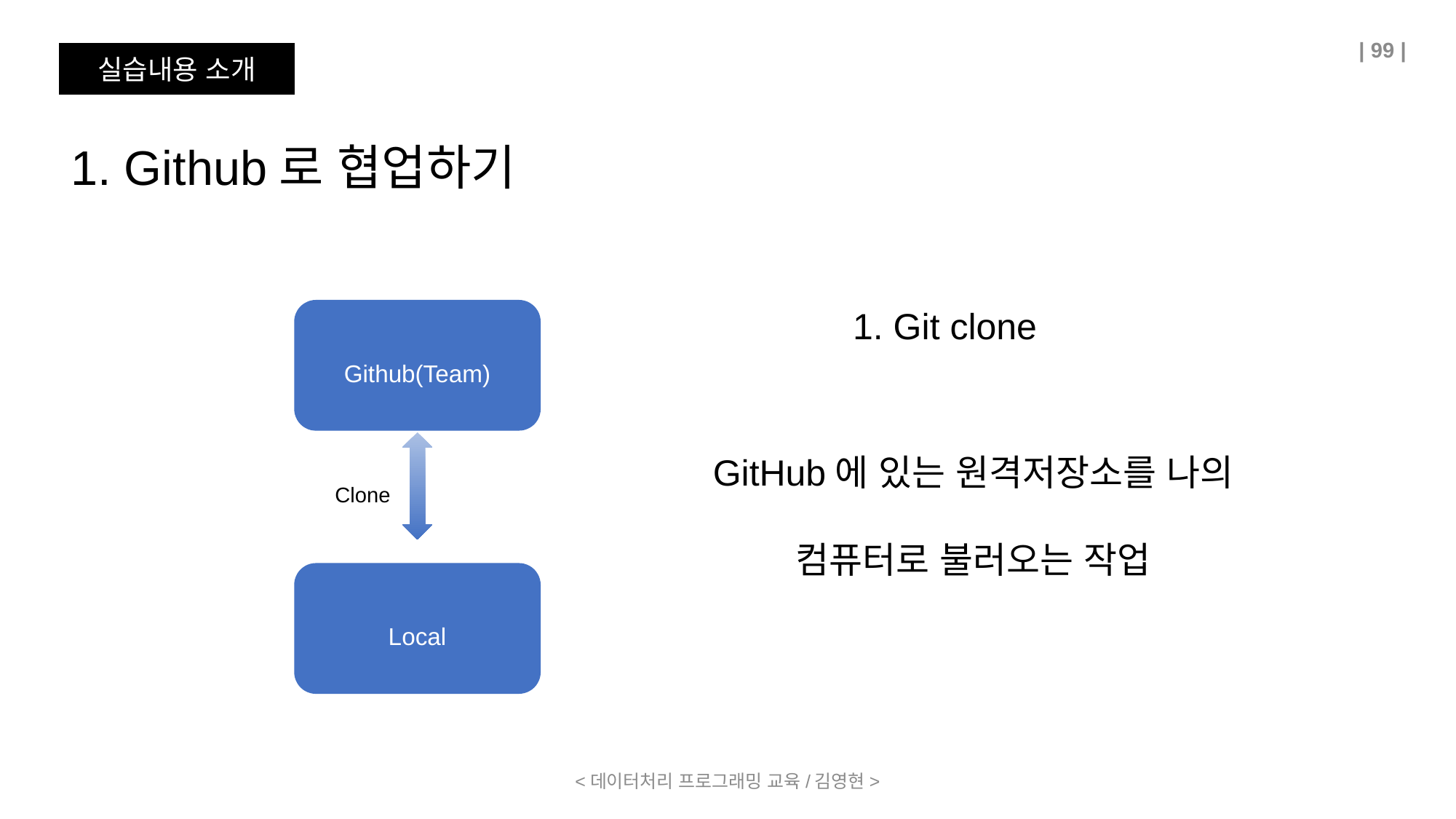

| 99 |
실습내용 소개

1. Github로 협업하기
1. Git clone
Github(Team)
GitHub에 있는 원격저장소를 나의 컴퓨터로 불러오는 작업

Clone
Local
<데이터처리 프로그래밍 교육/김영현>